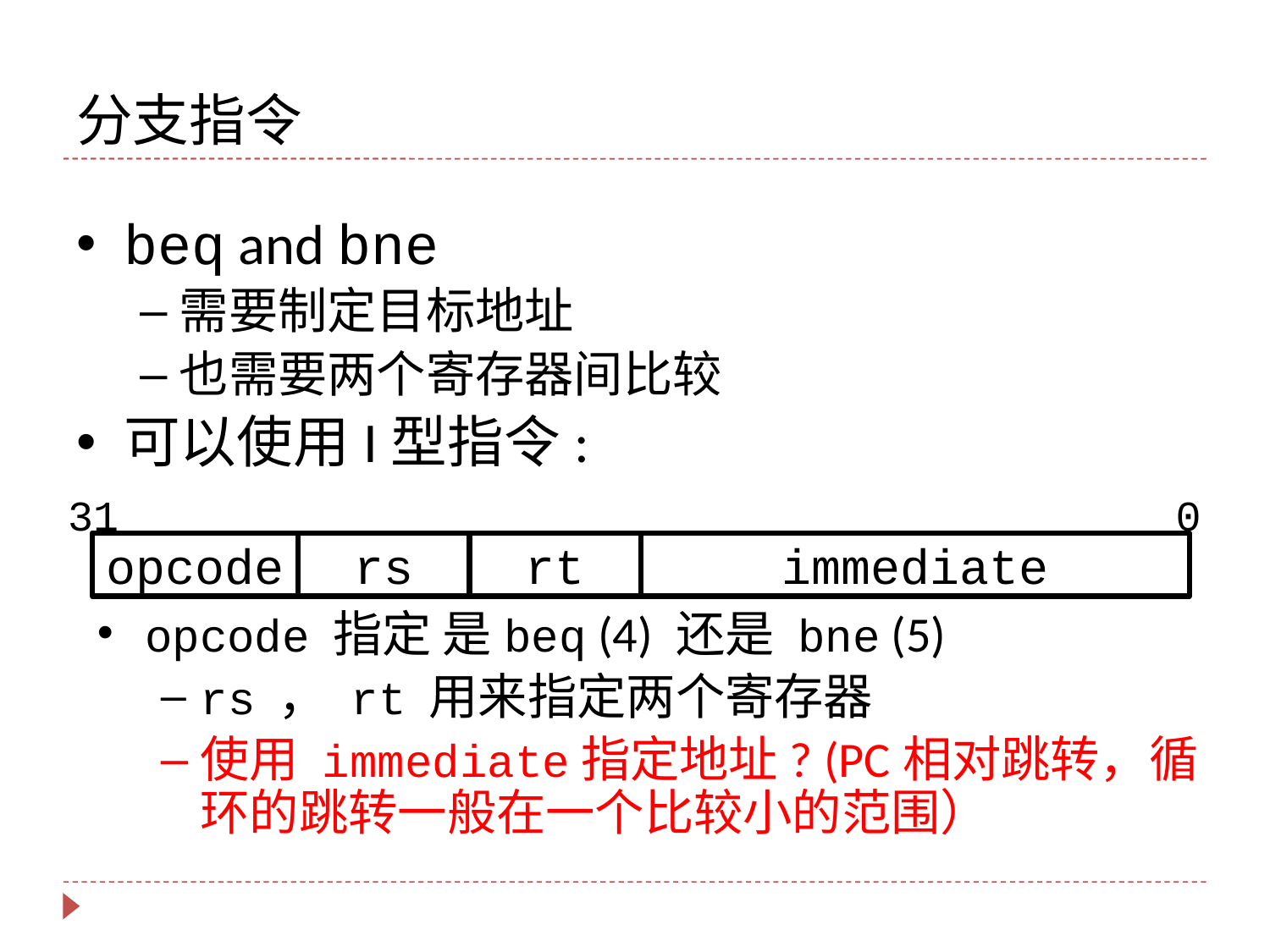

# 分支指令
beq and bne
需要制定目标地址
也需要两个寄存器间比较
可以使用I型指令:
31
0
opcode
rs
rt
immediate
opcode 指定 是beq (4) 还是 bne (5)
rs ， rt 用来指定两个寄存器
使用 immediate指定地址? (PC相对跳转，循环的跳转一般在一个比较小的范围）